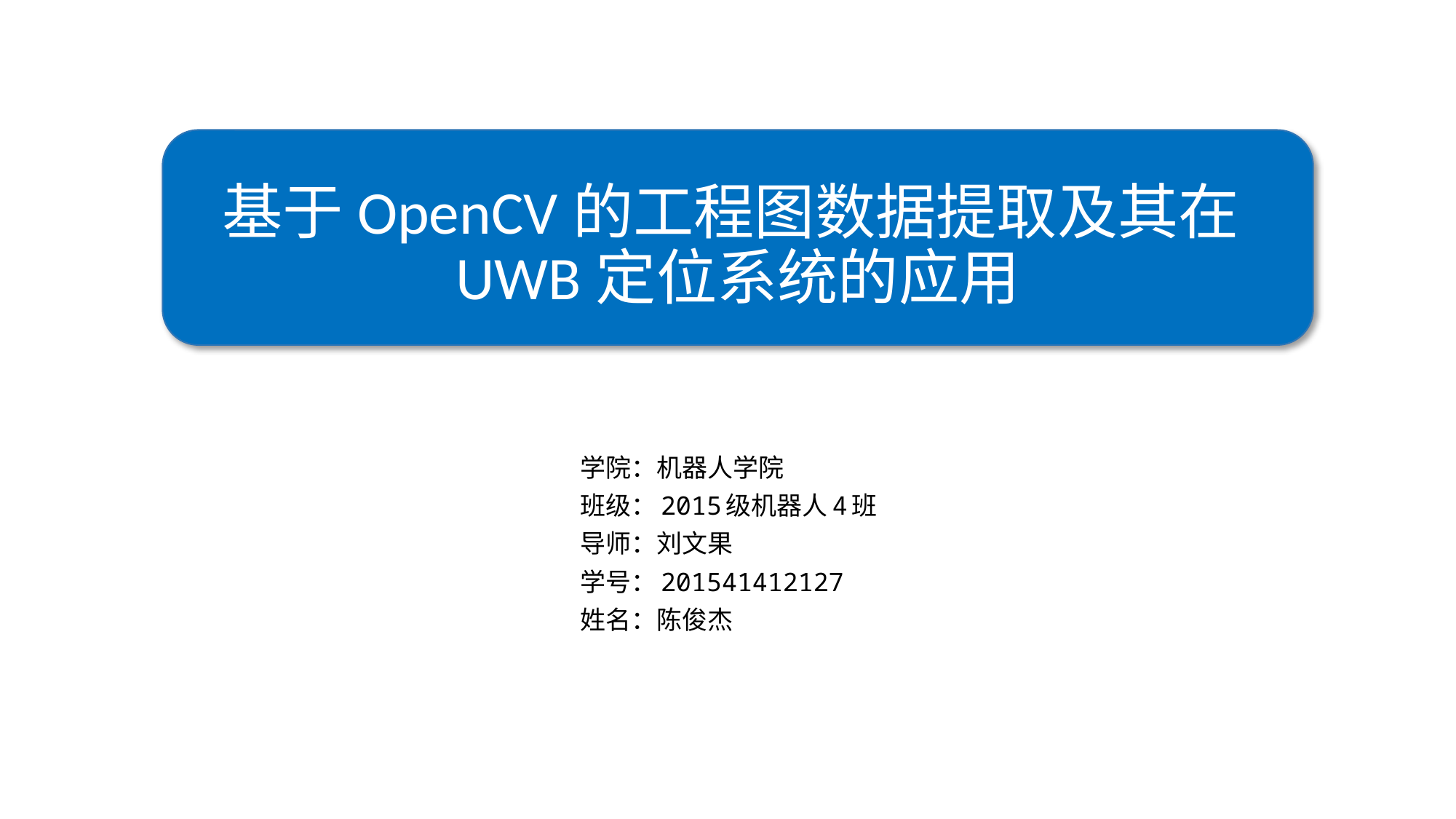

基于OpenCV的工程图数据提取及其在UWB定位系统的应用
学院：机器人学院
班级：2015级机器人4班
导师：刘文果
学号：201541412127
姓名：陈俊杰